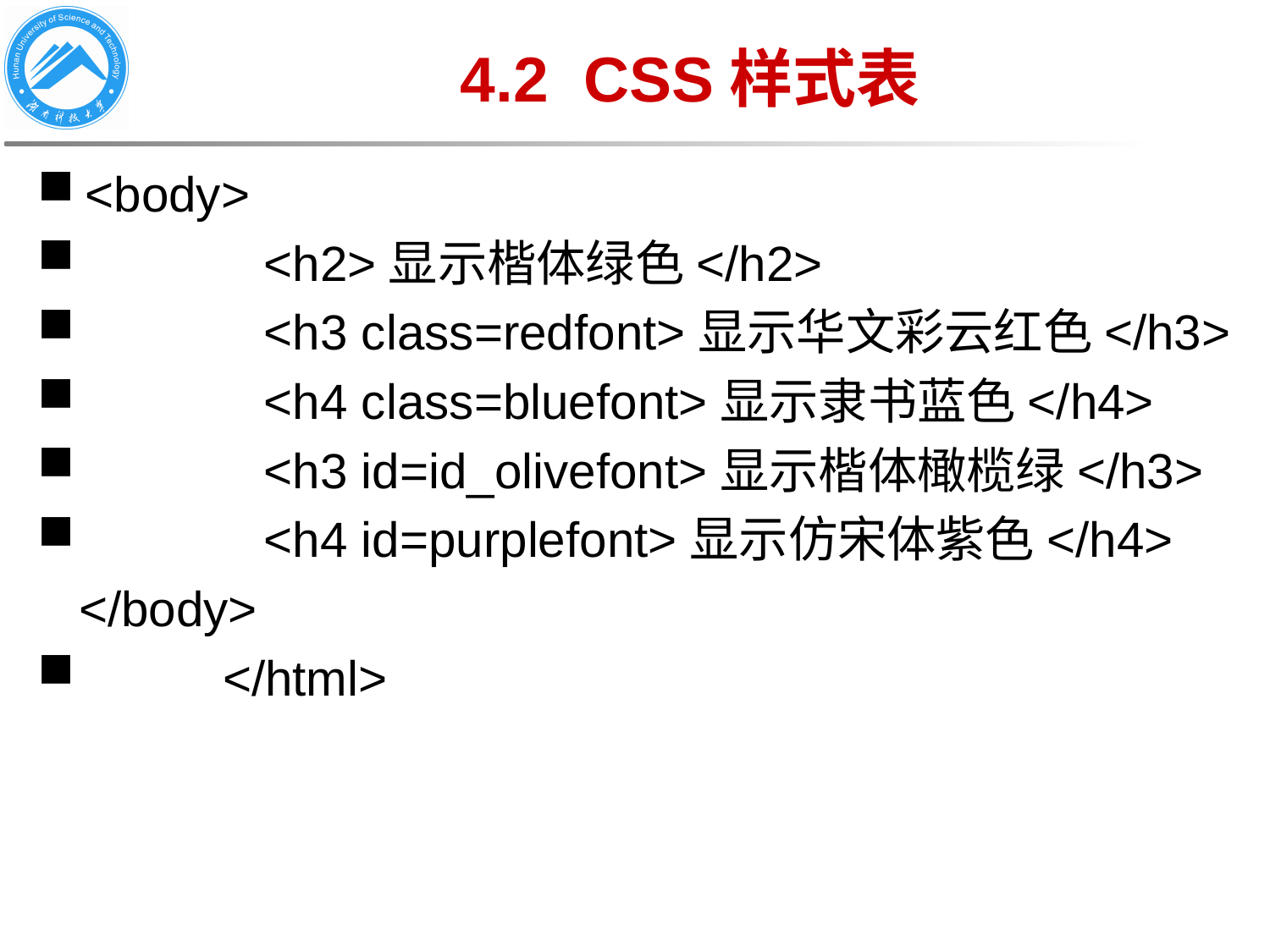

# 4.2  CSS样式表
<body>
             <h2>显示楷体绿色</h2>
             <h3 class=redfont>显示华文彩云红色</h3>
             <h4 class=bluefont>显示隶书蓝色</h4>
             <h3 id=id_olivefont>显示楷体橄榄绿</h3>
             <h4 id=purplefont>显示仿宋体紫色</h4>
   </body>
          </html>